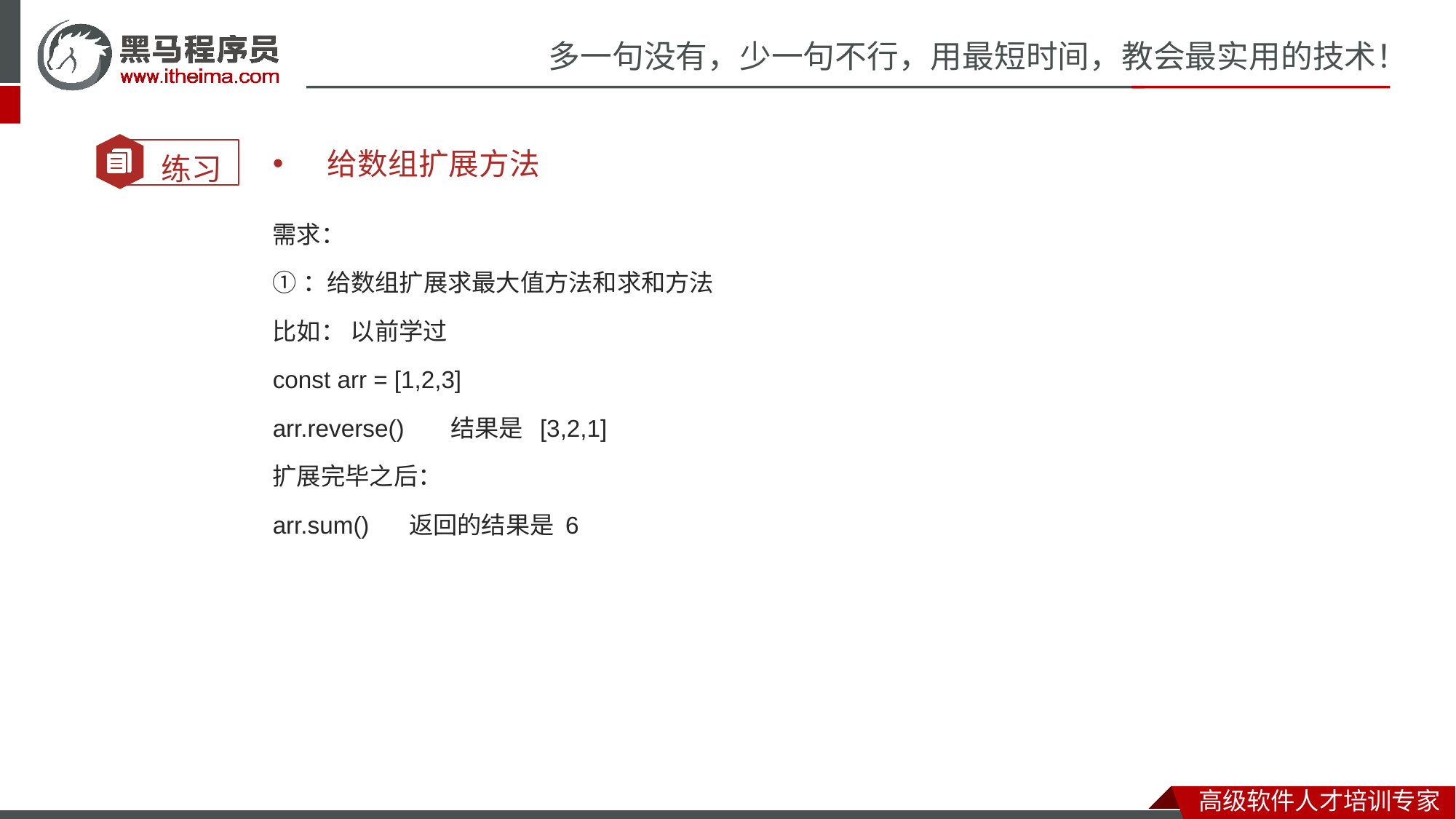

给数组扩展方法
需求：
①：给数组扩展求最大值方法和求和方法
比如： 以前学过
const arr = [1,2,3]
arr.reverse()      结果是  [3,2,1]
扩展完毕之后：
arr.sum()     返回的结果是 6